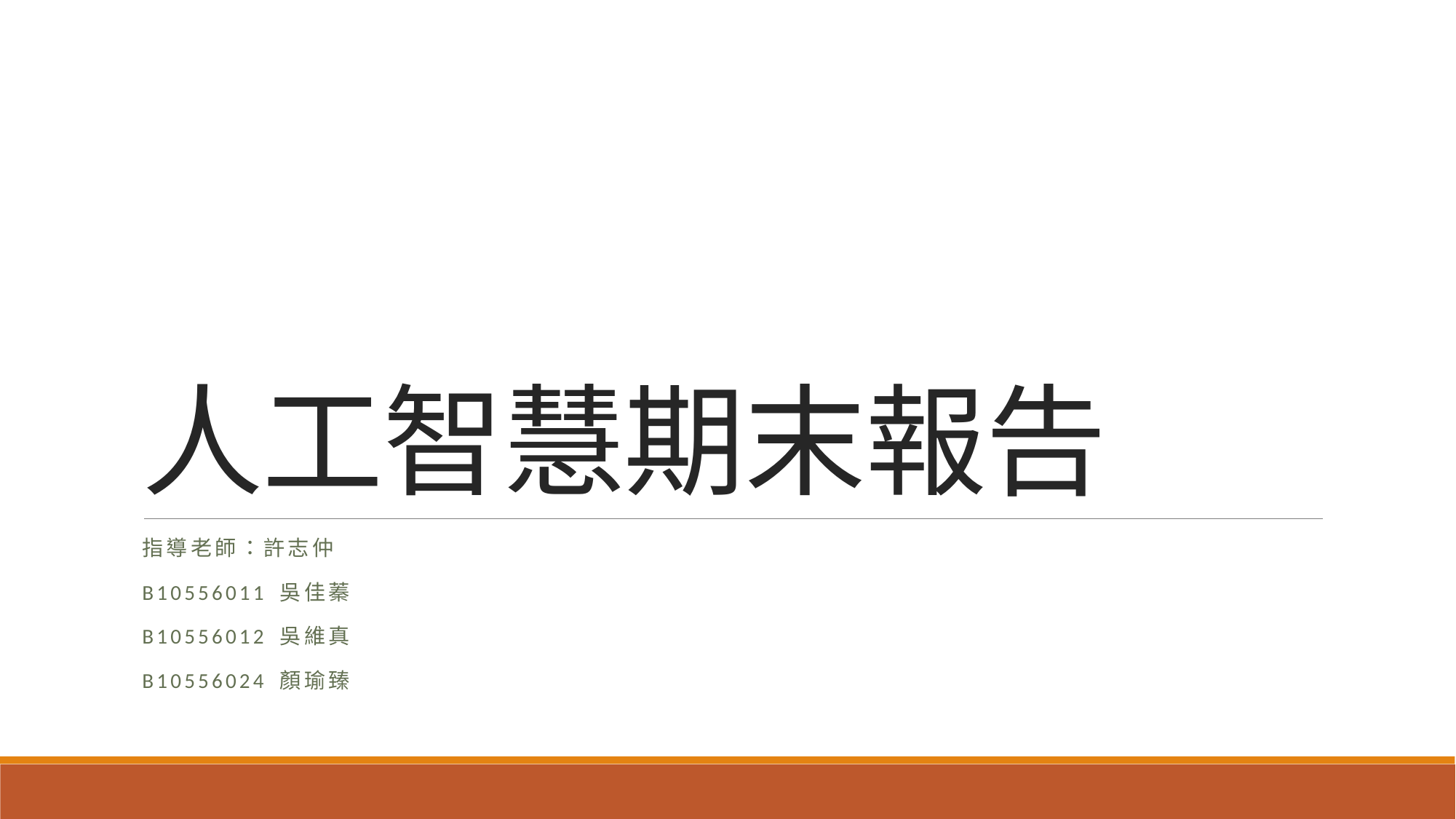

# 人工智慧期末報告
指導老師：許志仲
B10556011 吳佳蓁
B10556012 吳維真
B10556024 顏瑜臻